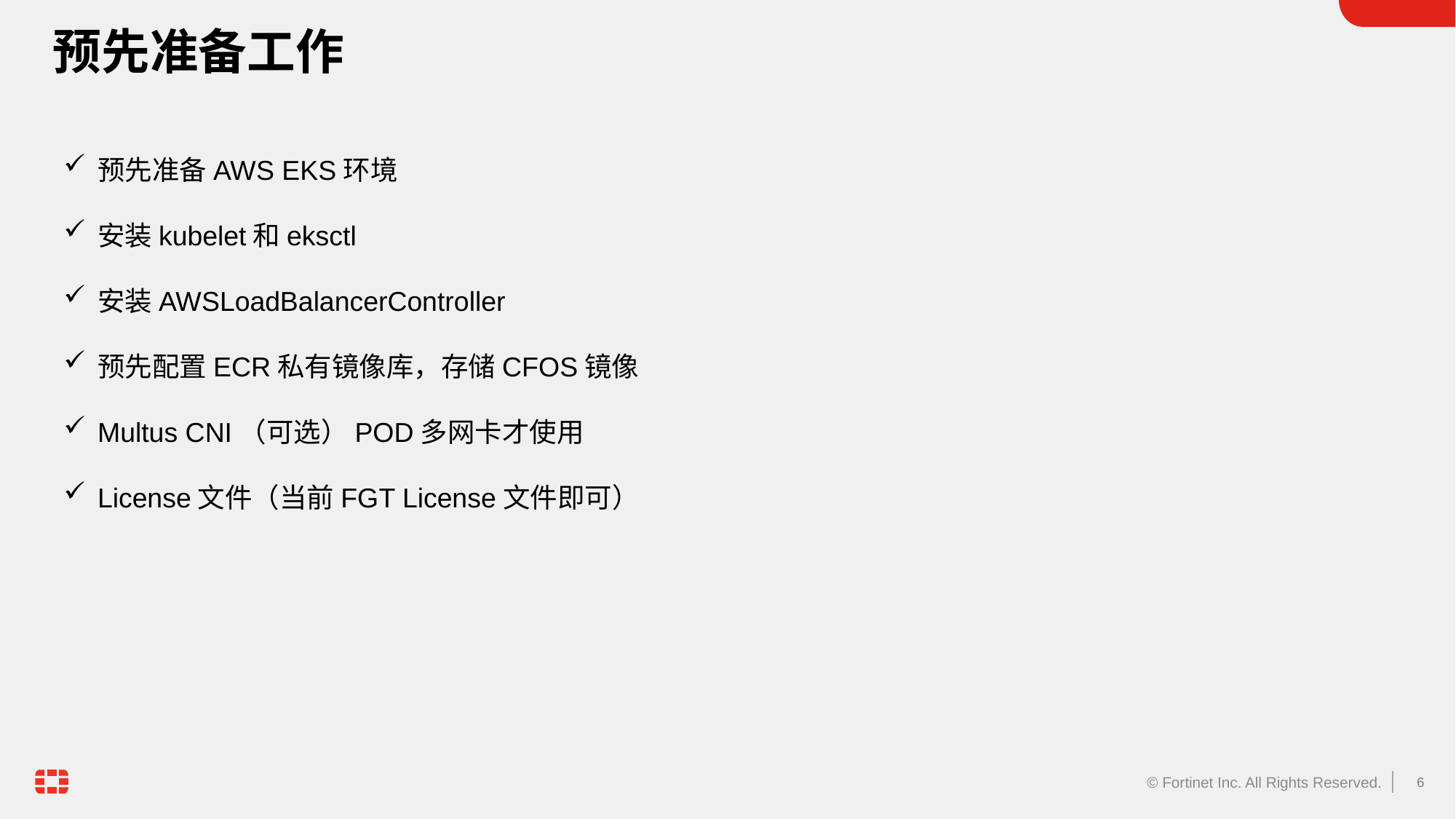

# 预先准备工作
预先准备AWS EKS环境

安装kubelet和eksctl

安装AWSLoadBalancerController

预先配置ECR私有镜像库，存储CFOS镜像

Multus CNI（可选）POD多网卡才使用

License文件（当前FGT License文件即可）